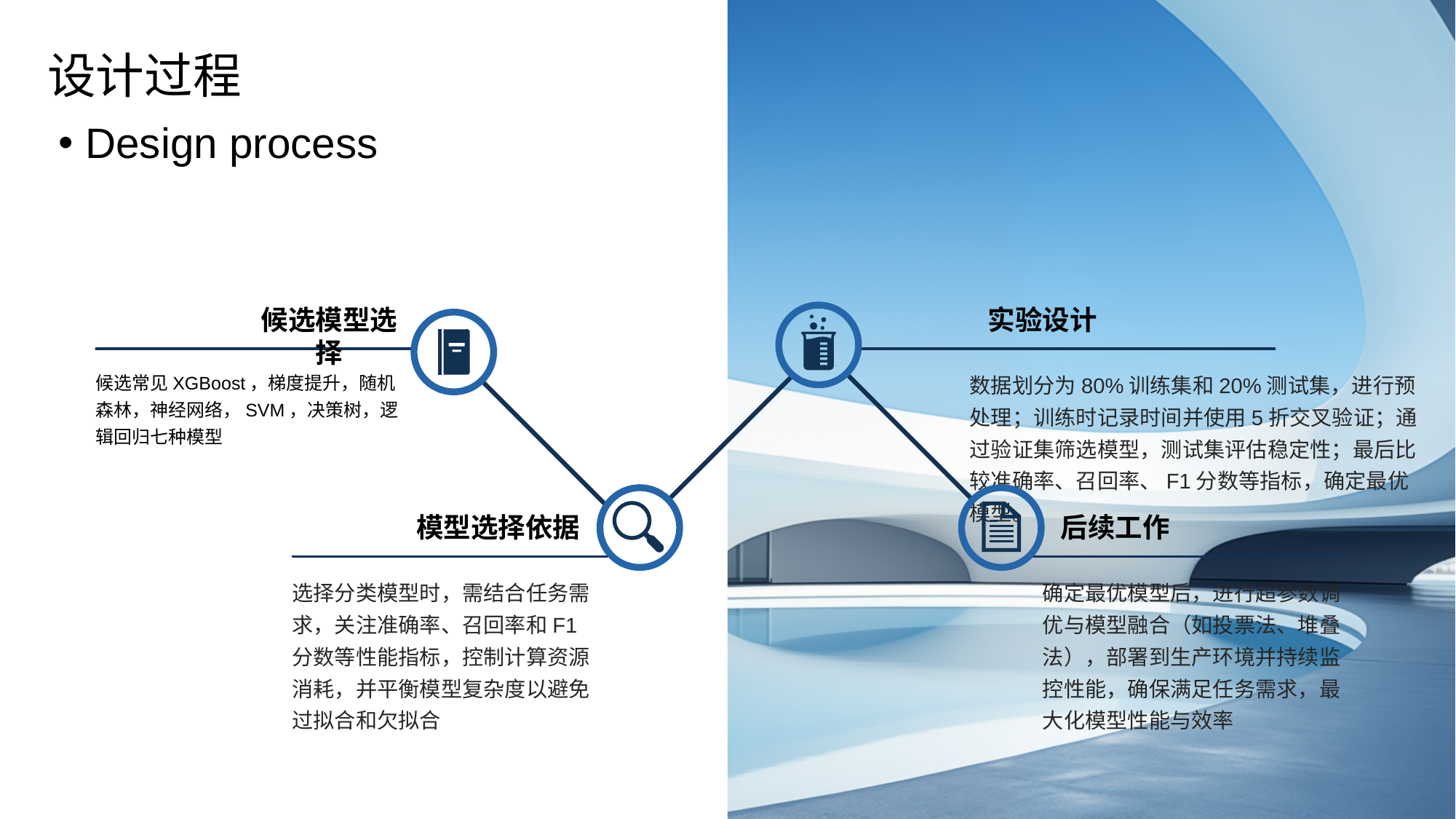

设计过程
Design process
候选模型选择

候选常见XGBoost，梯度提升，随机森林，神经网络，SVM，决策树，逻辑回归七种模型
实验设计

数据划分为80%训练集和20%测试集，进行预处理；训练时记录时间并使用5折交叉验证；通过验证集筛选模型，测试集评估稳定性；最后比较准确率、召回率、F1分数等指标，确定最优模型。

模型选择依据

选择分类模型时，需结合任务需求，关注准确率、召回率和F1分数等性能指标，控制计算资源消耗，并平衡模型复杂度以避免过拟合和欠拟合
后续工作

确定最优模型后，进行超参数调优与模型融合（如投票法、堆叠法），部署到生产环境并持续监控性能，确保满足任务需求，最大化模型性能与效率